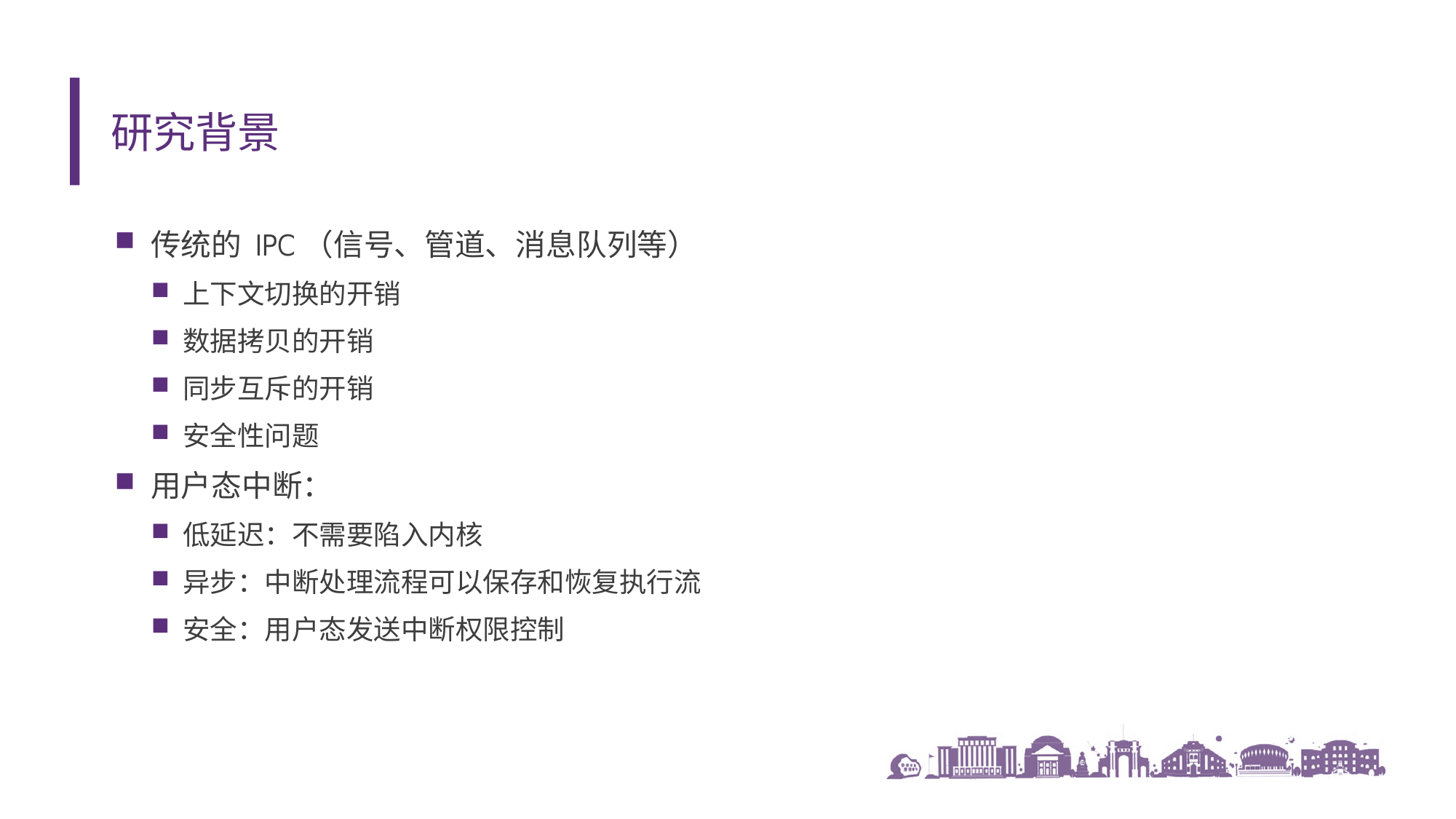

# 研究背景
传统的 IPC（信号、管道、消息队列等）
上下文切换的开销
数据拷贝的开销
同步互斥的开销
安全性问题
用户态中断：
低延迟：不需要陷入内核
异步：中断处理流程可以保存和恢复执行流
安全：用户态发送中断权限控制